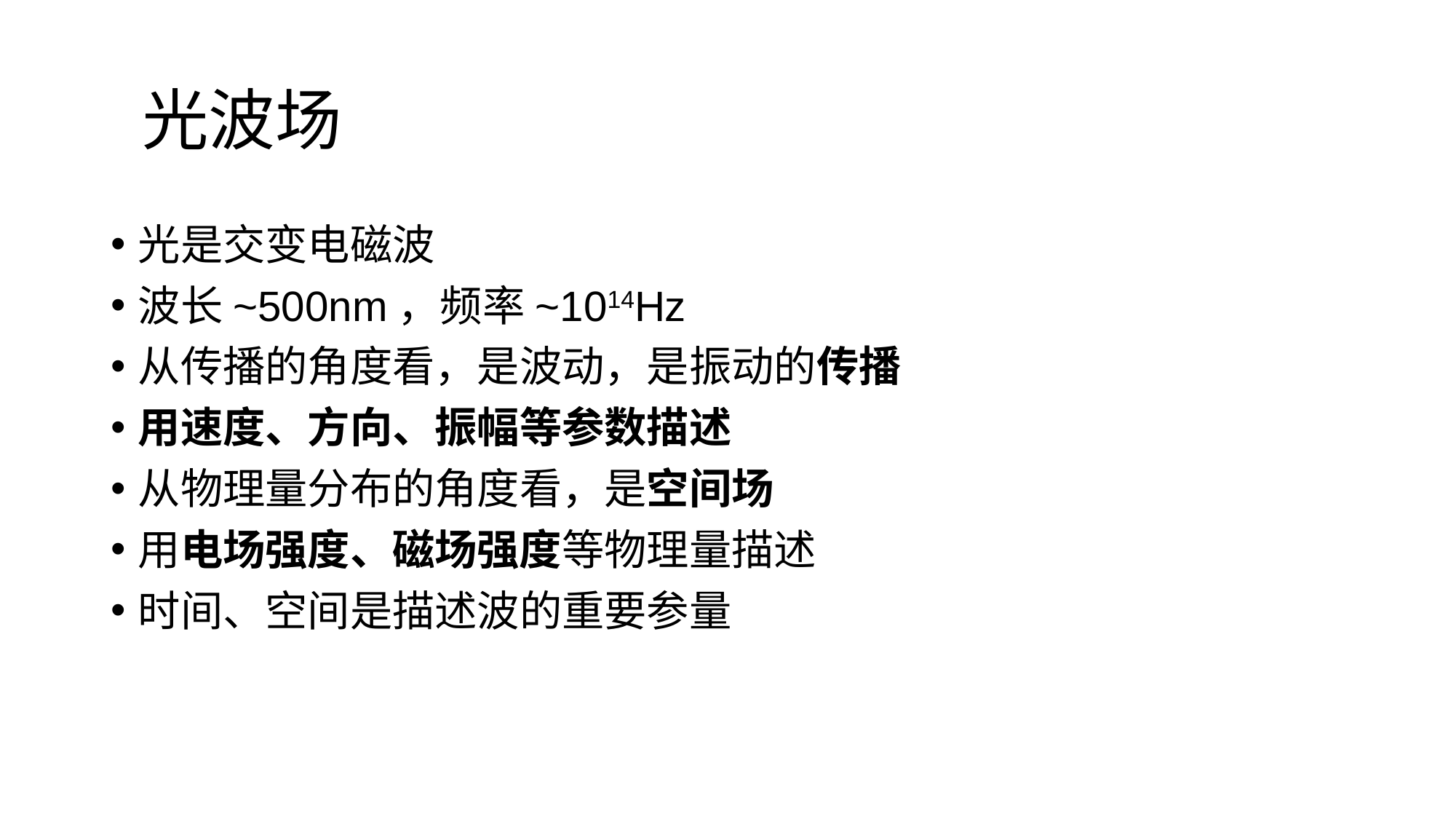

# 光波场
光是交变电磁波
波长~500nm，频率~1014Hz
从传播的角度看，是波动，是振动的传播
用速度、方向、振幅等参数描述
从物理量分布的角度看，是空间场
用电场强度、磁场强度等物理量描述
时间、空间是描述波的重要参量